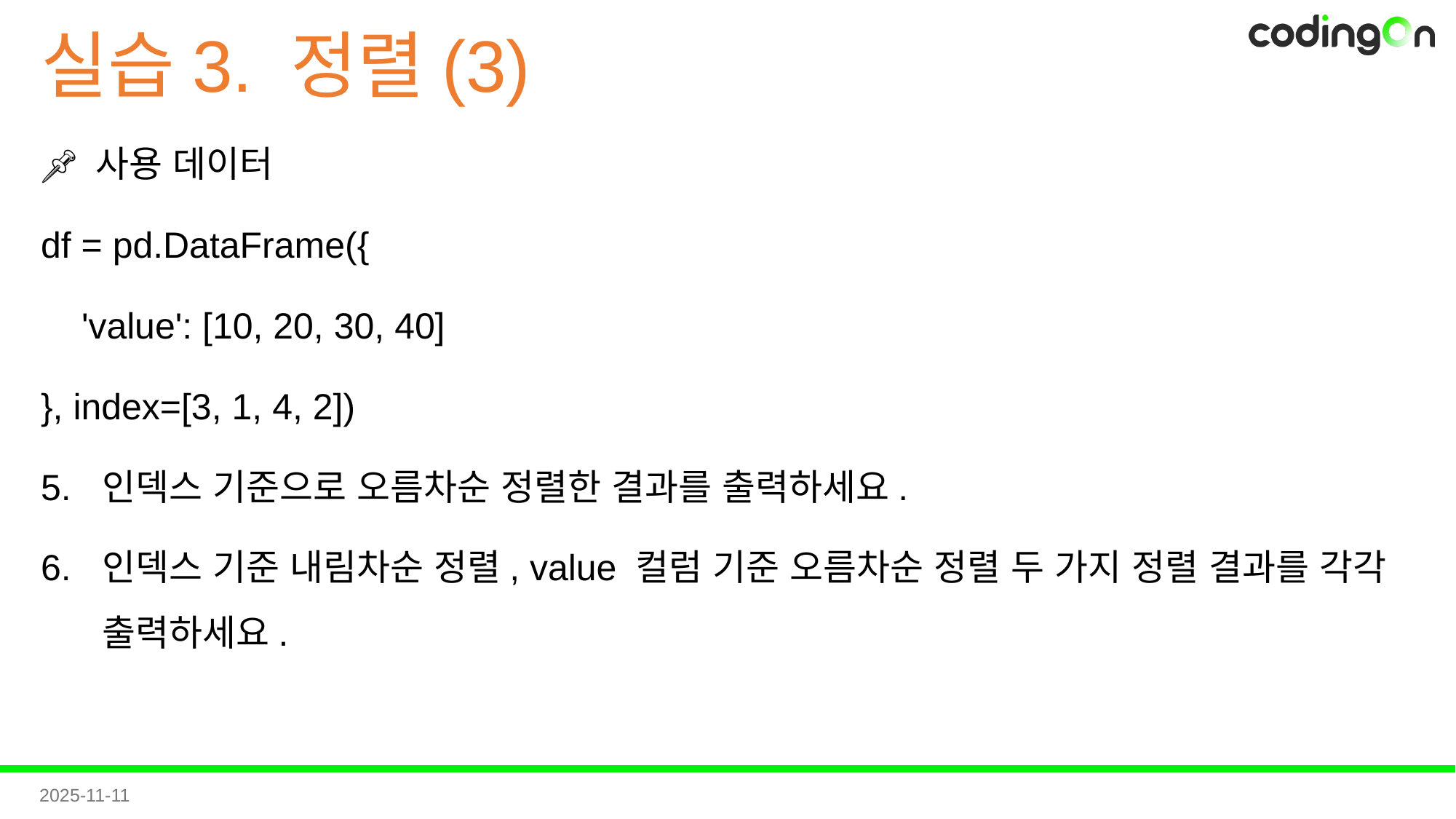

# 실습3. 정렬(3)
📌 사용 데이터
df = pd.DataFrame({
    'value': [10, 20, 30, 40]
}, index=[3, 1, 4, 2])
인덱스 기준으로 오름차순 정렬한 결과를 출력하세요.
인덱스 기준 내림차순 정렬, value 컬럼 기준 오름차순 정렬 두 가지 정렬 결과를 각각 출력하세요.

2025-11-11